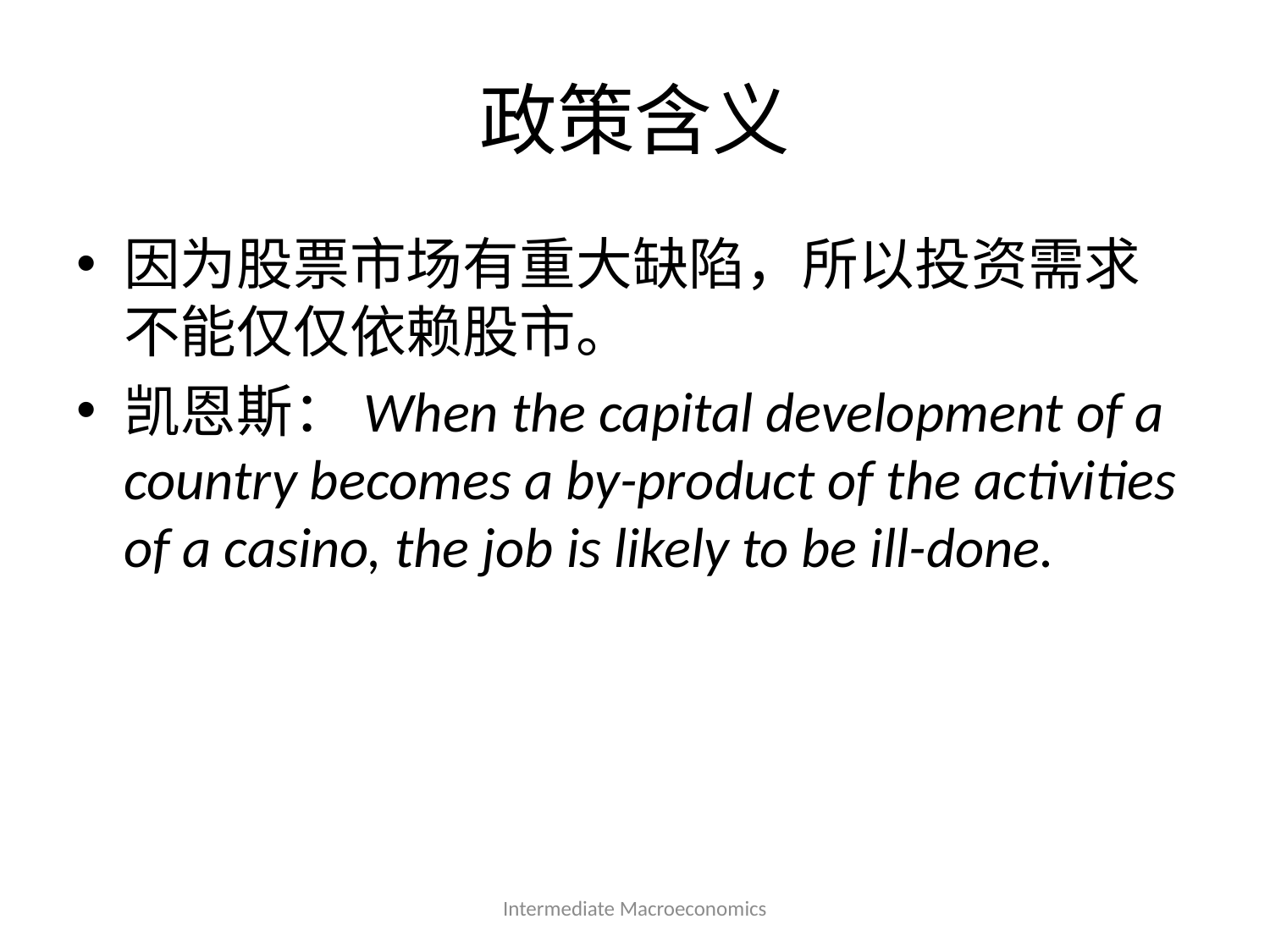

# 政策含义
因为股票市场有重大缺陷，所以投资需求不能仅仅依赖股市。
凯恩斯：When the capital development of a country becomes a by-product of the activities of a casino, the job is likely to be ill-done.
Intermediate Macroeconomics